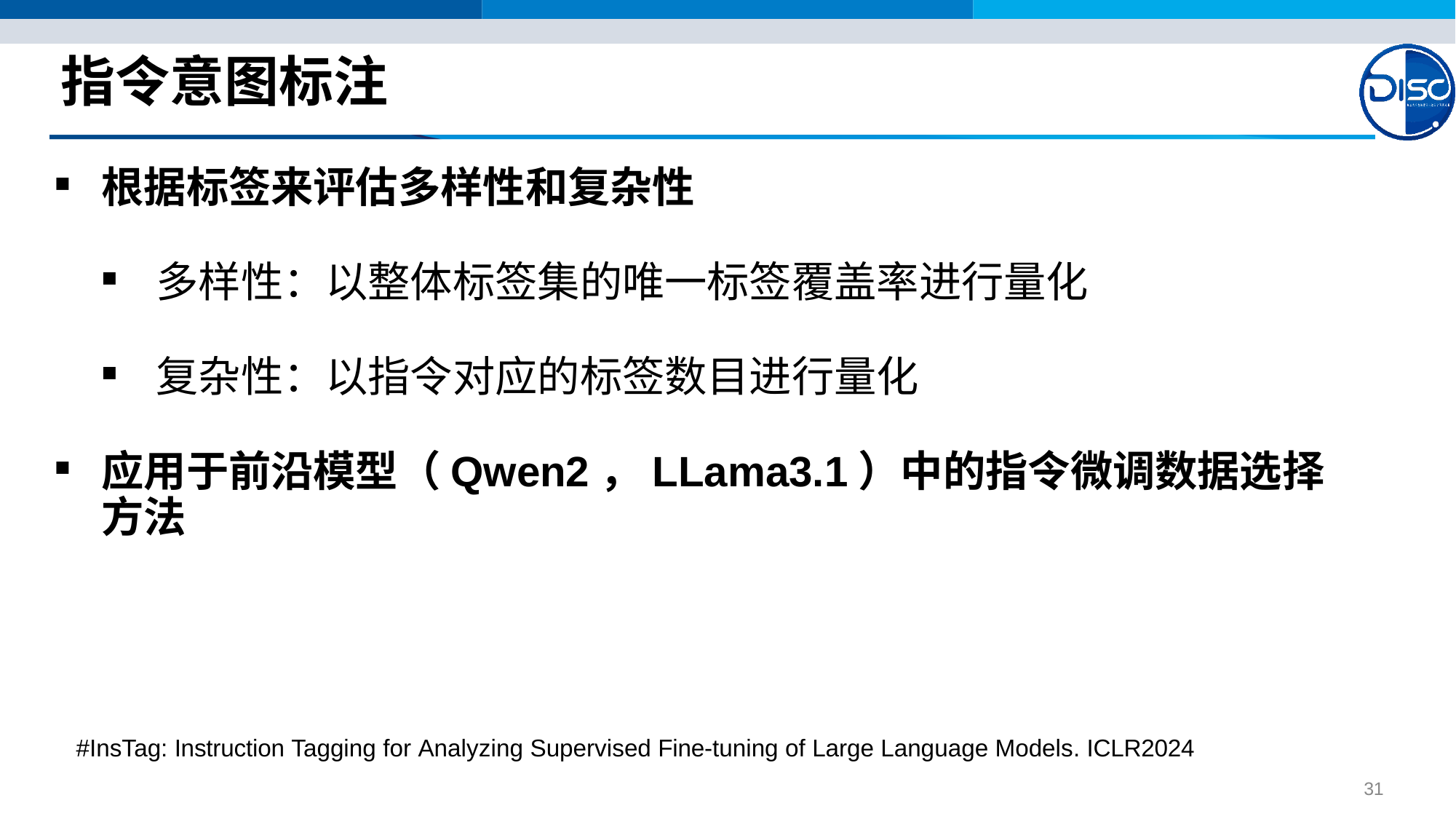

# 指令意图标注
根据标签来评估多样性和复杂性

多样性：以整体标签集的唯一标签覆盖率进行量化

复杂性：以指令对应的标签数目进行量化

应用于前沿模型（Qwen2，LLama3.1）中的指令微调数据选择方法
打标签
通过标签打分
标签标准化
#InsTag: Instruction Tagging for Analyzing Supervised Fine-tuning of Large Language Models. ICLR2024
31